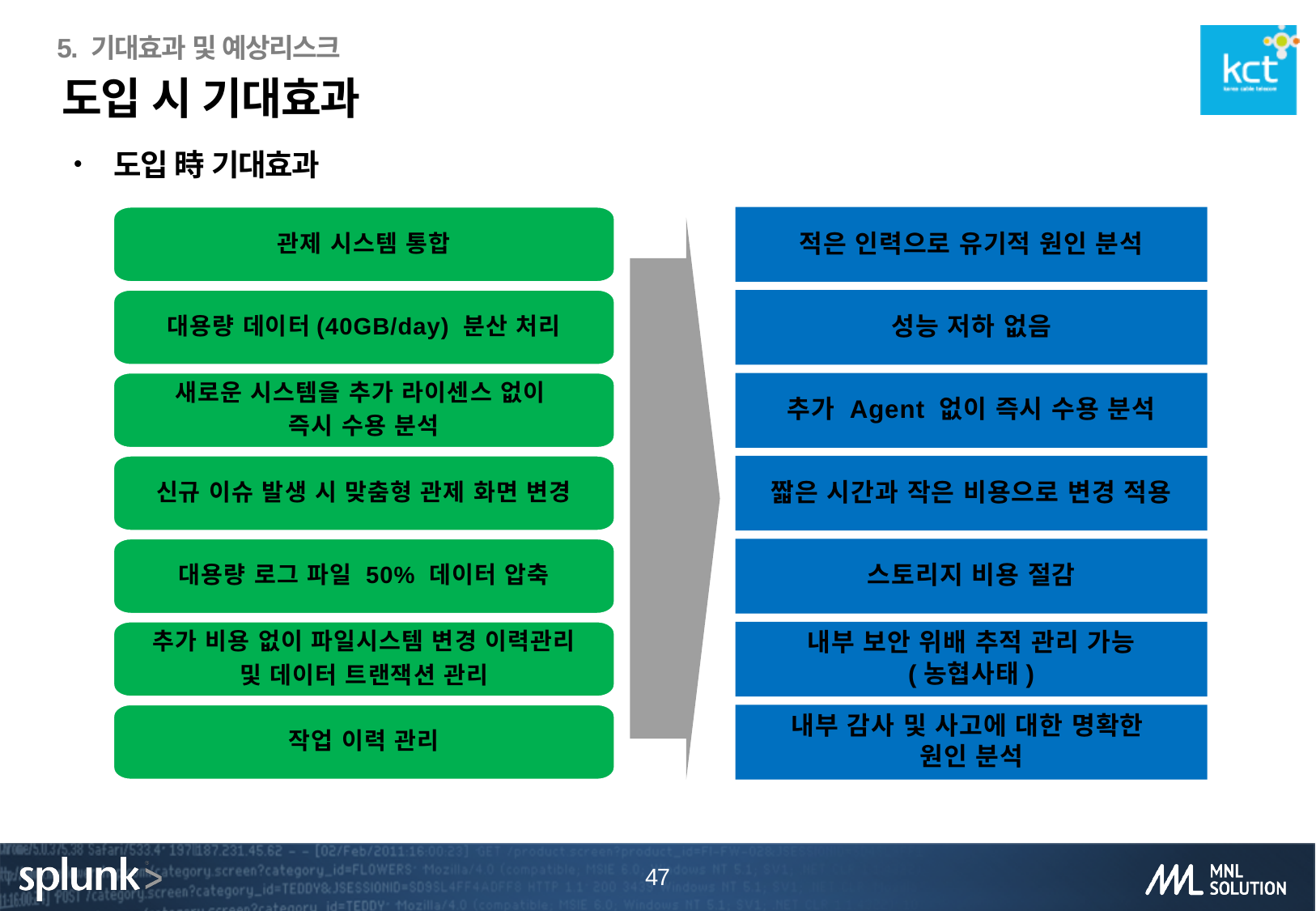

5. 기대효과 및 예상리스크
# 도입 시 기대효과
도입 時 기대효과
관제 시스템 통합
적은 인력으로 유기적 원인 분석

대용량 데이터(40GB/day) 분산 처리
성능 저하 없음
새로운 시스템을 추가 라이센스 없이
즉시 수용 분석
추가 Agent 없이 즉시 수용 분석
신규 이슈 발생 시 맞춤형 관제 화면 변경
짧은 시간과 작은 비용으로 변경 적용
대용량 로그 파일 50% 데이터 압축
스토리지 비용 절감
추가 비용 없이 파일시스템 변경 이력관리
및 데이터 트랜잭션 관리
내부 보안 위배 추적 관리 가능
(농협사태)
작업 이력 관리
내부 감사 및 사고에 대한 명확한
원인 분석
47